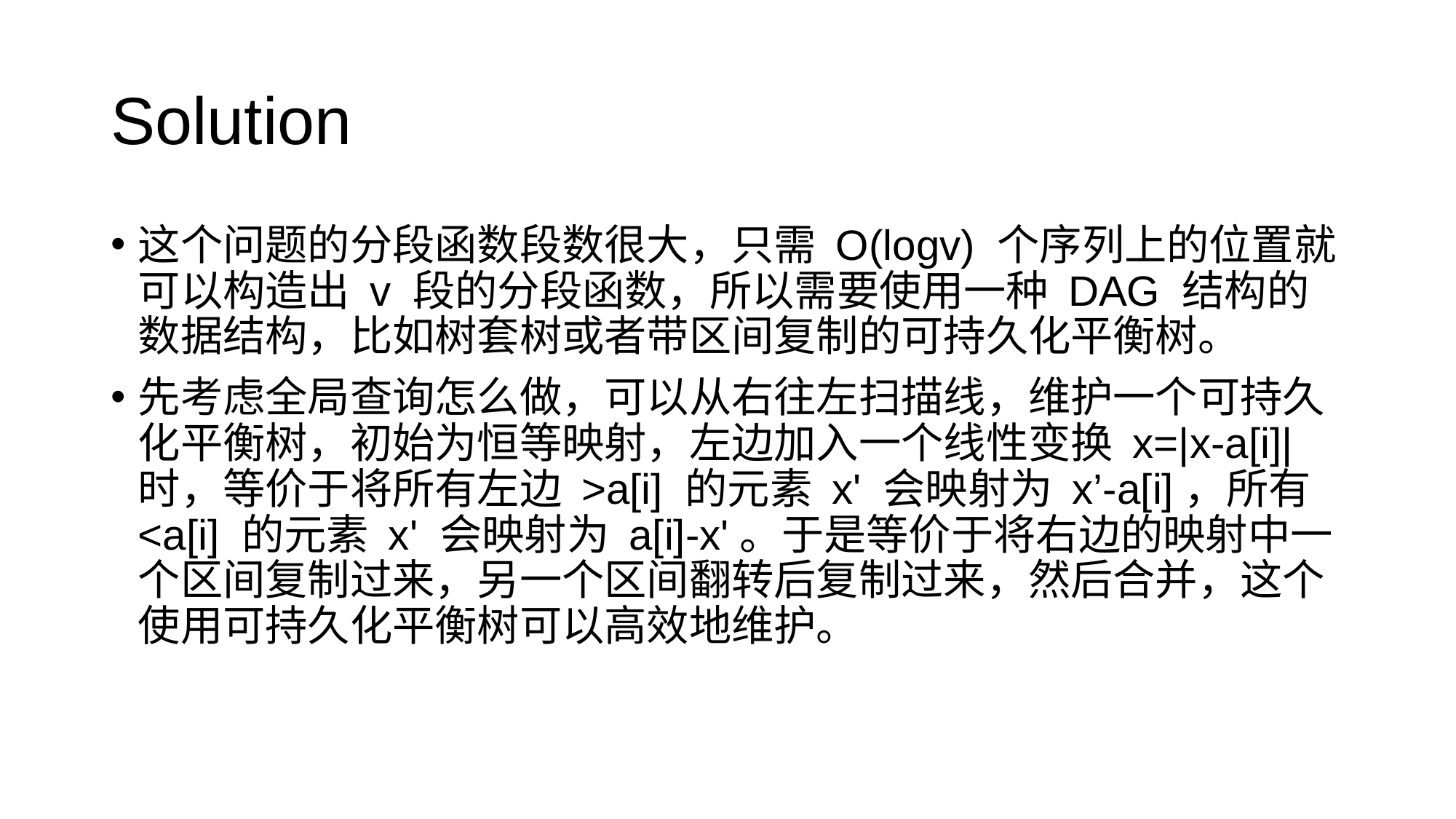

# Solution
这个问题的分段函数段数很大，只需 O(logv) 个序列上的位置就可以构造出 v 段的分段函数，所以需要使用一种 DAG 结构的数据结构，比如树套树或者带区间复制的可持久化平衡树。
先考虑全局查询怎么做，可以从右往左扫描线，维护一个可持久化平衡树，初始为恒等映射，左边加入一个线性变换 x=|x-a[i]| 时，等价于将所有左边 >a[i] 的元素 x' 会映射为 x’-a[i]，所有 <a[i] 的元素 x' 会映射为 a[i]-x'。于是等价于将右边的映射中一个区间复制过来，另一个区间翻转后复制过来，然后合并，这个使用可持久化平衡树可以高效地维护。